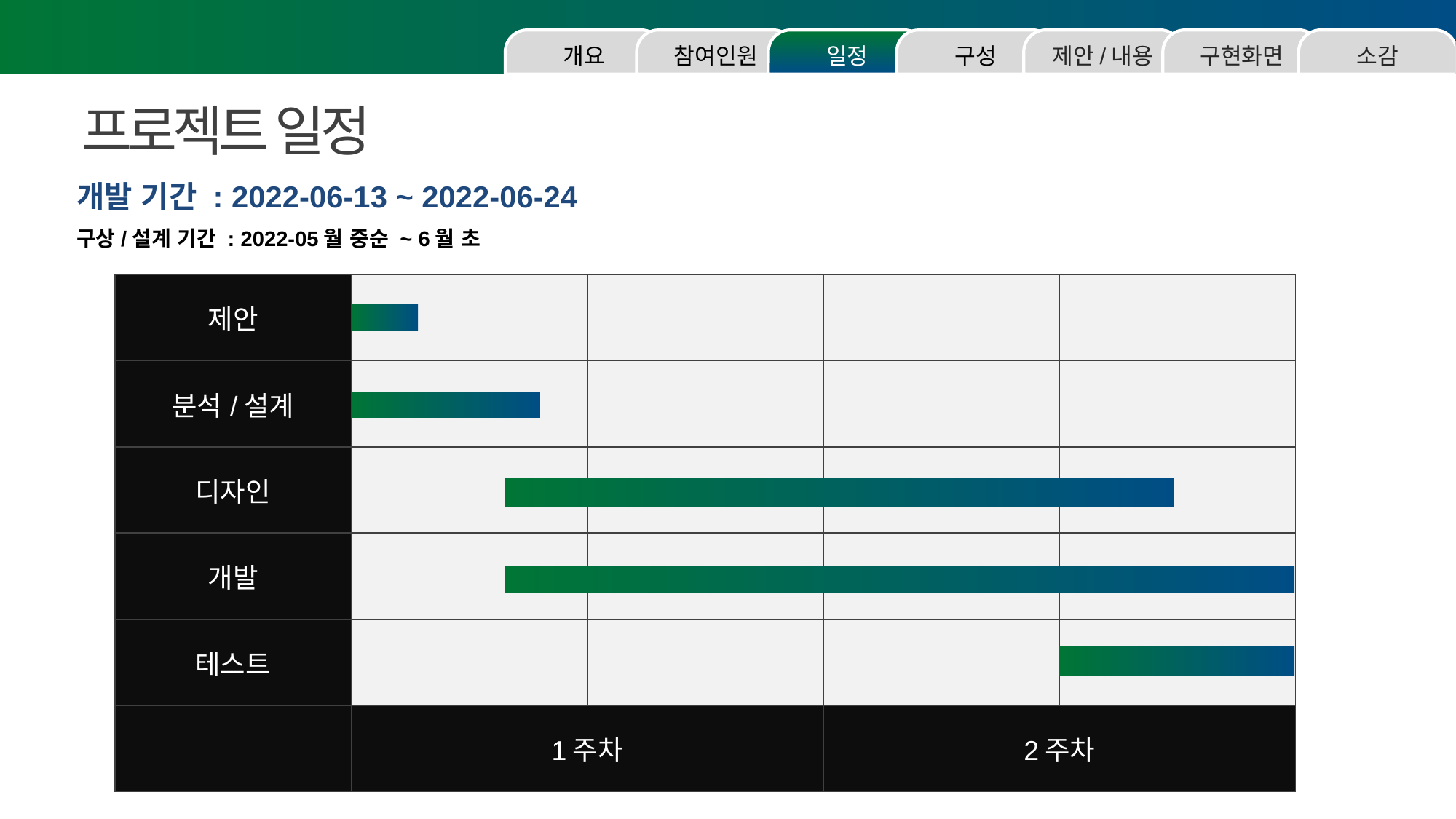

소감
구현화면
제안/내용
구성
일정
참여인원
개요

프로젝트 일정
개발 기간 : 2022-06-13 ~ 2022-06-24
구상/설계 기간 : 2022-05월 중순 ~ 6월 초
| 제안 |  |  |  |  |
| --- | --- | --- | --- | --- |
| 분석/설계 |  |  |  |  |
| 디자인 |  |  |  |  |
| 개발 |  |  |  |  |
| 테스트 |  |  |  |  |
|  | 1주차 |  | 2주차 |  |